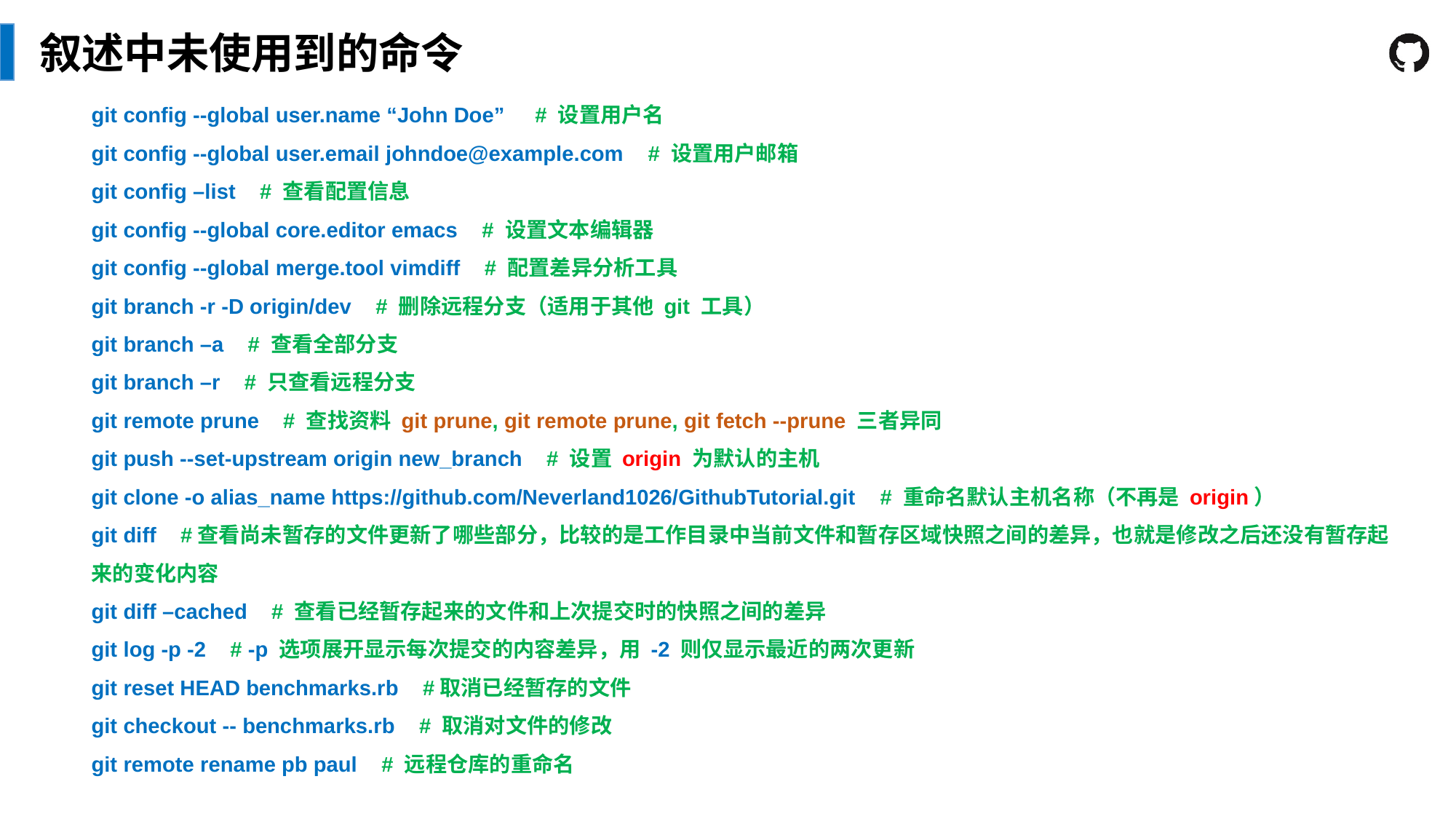

叙述中未使用到的命令
git config --global user.name “John Doe”     # 设置用户名
git config --global user.email johndoe@example.com    # 设置用户邮箱
git config –list    # 查看配置信息
git config --global core.editor emacs    # 设置文本编辑器
git config --global merge.tool vimdiff    # 配置差异分析工具
git branch -r -D origin/dev    # 删除远程分支（适用于其他 git 工具）
git branch –a    # 查看全部分支
git branch –r    # 只查看远程分支
git remote prune    # 查找资料 git prune, git remote prune, git fetch --prune 三者异同
git push --set-upstream origin new_branch    # 设置 origin 为默认的主机
git clone -o alias_name https://github.com/Neverland1026/GithubTutorial.git    # 重命名默认主机名称（不再是 origin）
git diff    #查看尚未暂存的文件更新了哪些部分，比较的是工作目录中当前文件和暂存区域快照之间的差异，也就是修改之后还没有暂存起来的变化内容
git diff –cached    # 查看已经暂存起来的文件和上次提交时的快照之间的差异
git log -p -2    # -p 选项展开显示每次提交的内容差异，用 -2 则仅显示最近的两次更新
git reset HEAD benchmarks.rb    #取消已经暂存的文件
git checkout -- benchmarks.rb    # 取消对文件的修改
git remote rename pb paul    # 远程仓库的重命名